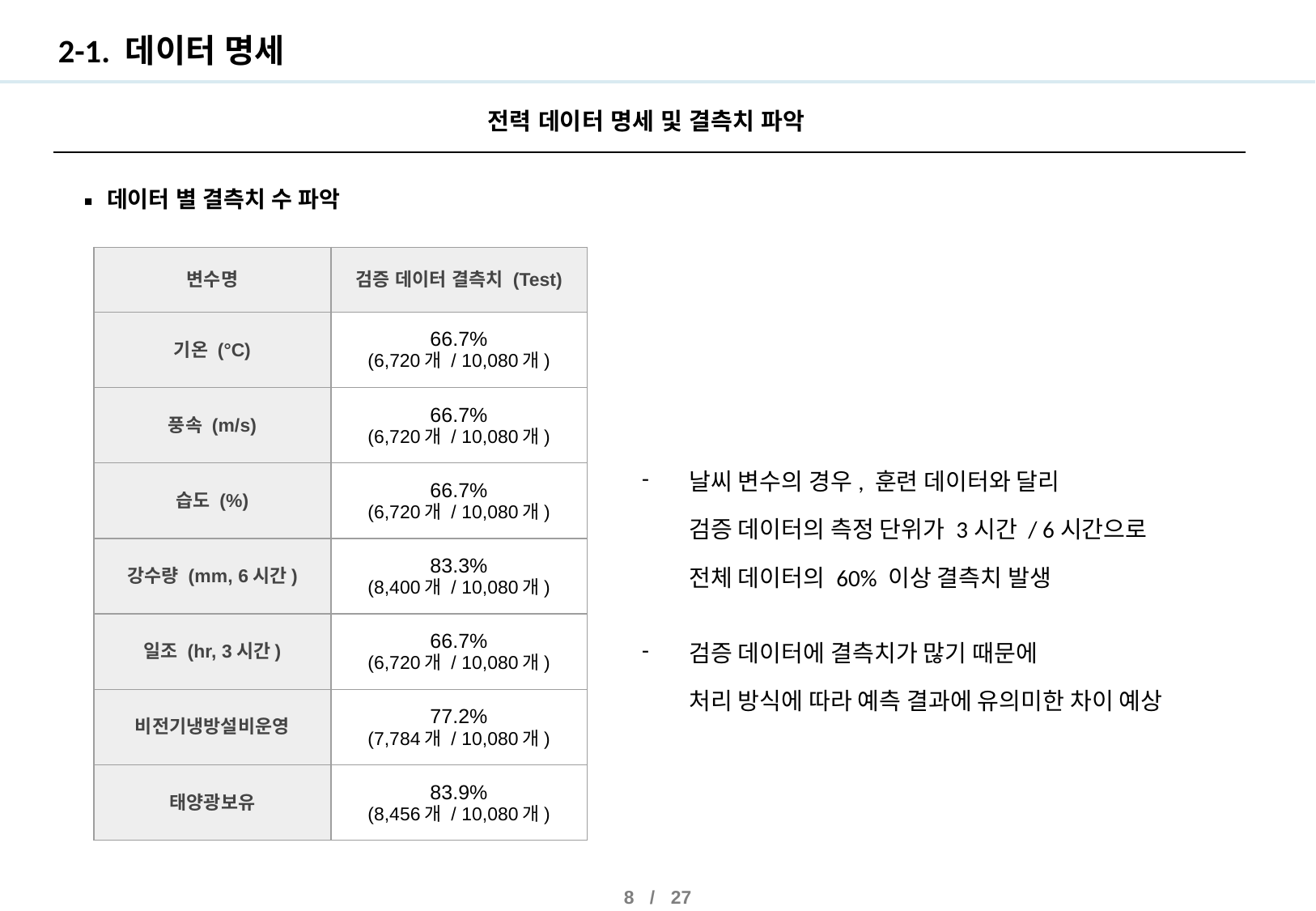

# 2-1. 데이터 명세
전력 데이터 명세 및 결측치 파악
데이터 별 결측치 수 파악
| 변수명 | 검증 데이터 결측치 (Test) |
| --- | --- |
| 기온 (°C) | 66.7% (6,720개 / 10,080개) |
| 풍속 (m/s) | 66.7% (6,720개 / 10,080개) |
| 습도 (%) | 66.7% (6,720개 / 10,080개) |
| 강수량 (mm, 6시간) | 83.3% (8,400개 / 10,080개) |
| 일조 (hr, 3시간) | 66.7% (6,720개 / 10,080개) |
| 비전기냉방설비운영 | 77.2% (7,784개 / 10,080개) |
| 태양광보유 | 83.9% (8,456개 / 10,080개) |
날씨 변수의 경우, 훈련 데이터와 달리
검증 데이터의 측정 단위가 3시간 / 6시간으로
전체 데이터의 60% 이상 결측치 발생

검증 데이터에 결측치가 많기 때문에
처리 방식에 따라 예측 결과에 유의미한 차이 예상